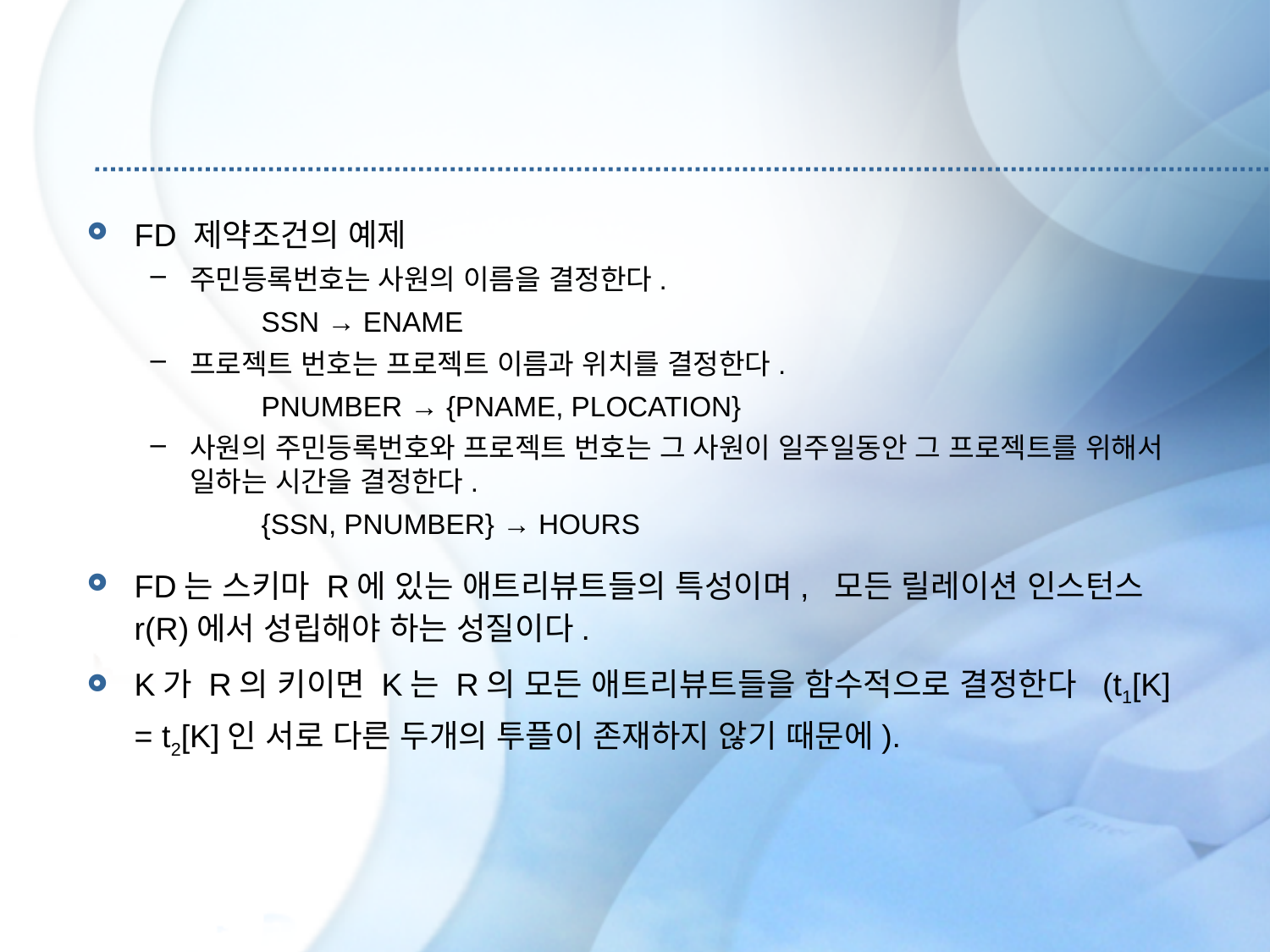

FD 제약조건의 예제
주민등록번호는 사원의 이름을 결정한다.
		SSN → ENAME
프로젝트 번호는 프로젝트 이름과 위치를 결정한다.
		PNUMBER → {PNAME, PLOCATION}
사원의 주민등록번호와 프로젝트 번호는 그 사원이 일주일동안 그 프로젝트를 위해서 일하는 시간을 결정한다.
		{SSN, PNUMBER} → HOURS
FD는 스키마 R에 있는 애트리뷰트들의 특성이며,  모든 릴레이션 인스턴스 r(R)에서 성립해야 하는 성질이다.
K가 R의 키이면 K는 R의 모든 애트리뷰트들을 함수적으로 결정한다  (t1[K] = t2[K]인 서로 다른 두개의 투플이 존재하지 않기 때문에).